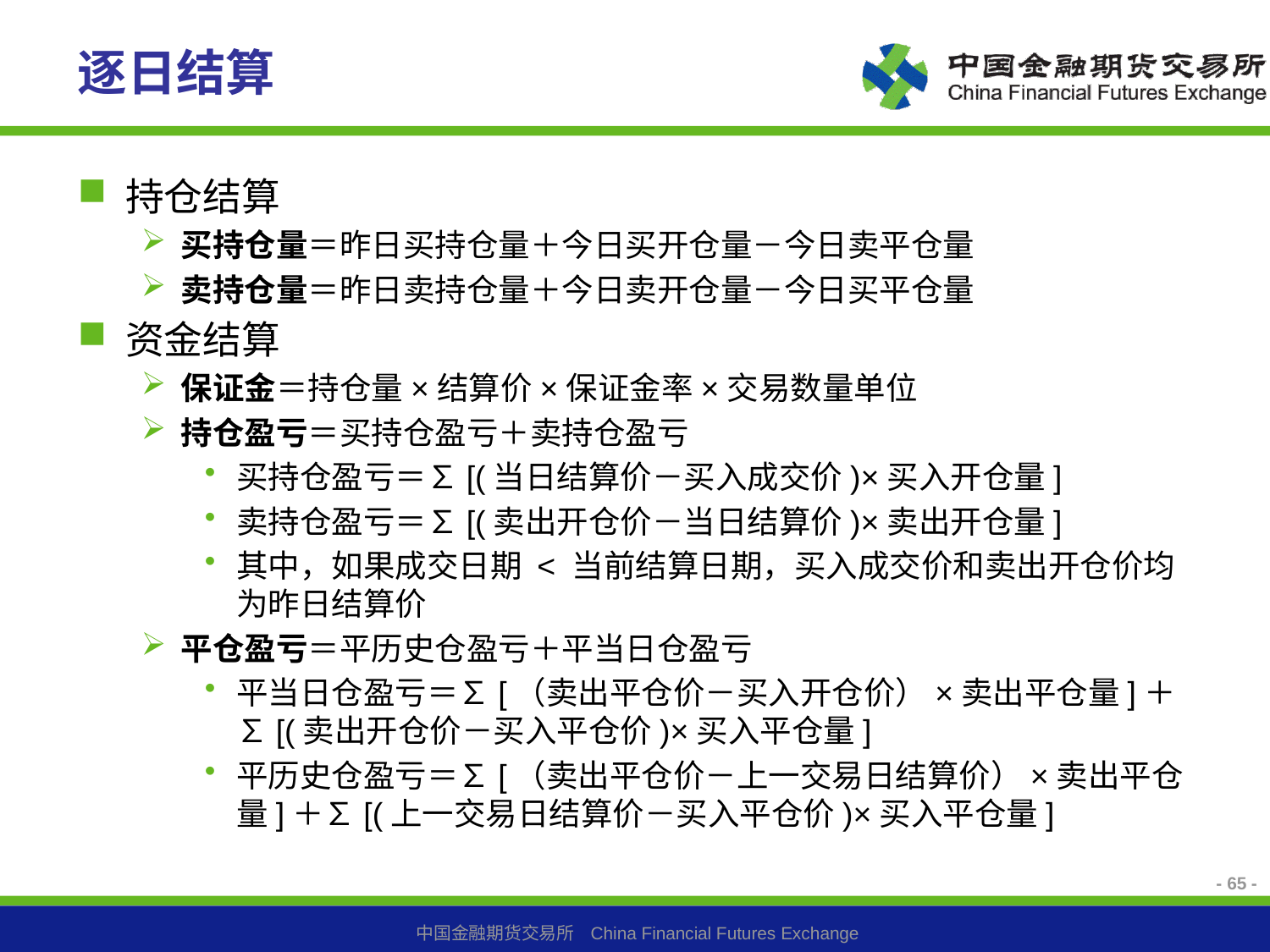

# 逐日结算
持仓结算
买持仓量＝昨日买持仓量＋今日买开仓量－今日卖平仓量
卖持仓量＝昨日卖持仓量＋今日卖开仓量－今日买平仓量
资金结算
保证金＝持仓量×结算价×保证金率×交易数量单位
持仓盈亏＝买持仓盈亏＋卖持仓盈亏
买持仓盈亏＝∑[(当日结算价－买入成交价)×买入开仓量]
卖持仓盈亏＝∑[(卖出开仓价－当日结算价)×卖出开仓量]
其中，如果成交日期 < 当前结算日期，买入成交价和卖出开仓价均为昨日结算价
平仓盈亏＝平历史仓盈亏＋平当日仓盈亏
平当日仓盈亏＝∑[（卖出平仓价－买入开仓价）×卖出平仓量]＋∑[(卖出开仓价－买入平仓价)×买入平仓量]
平历史仓盈亏＝∑[（卖出平仓价－上一交易日结算价）×卖出平仓量]＋∑[(上一交易日结算价－买入平仓价)×买入平仓量]
- 65 -